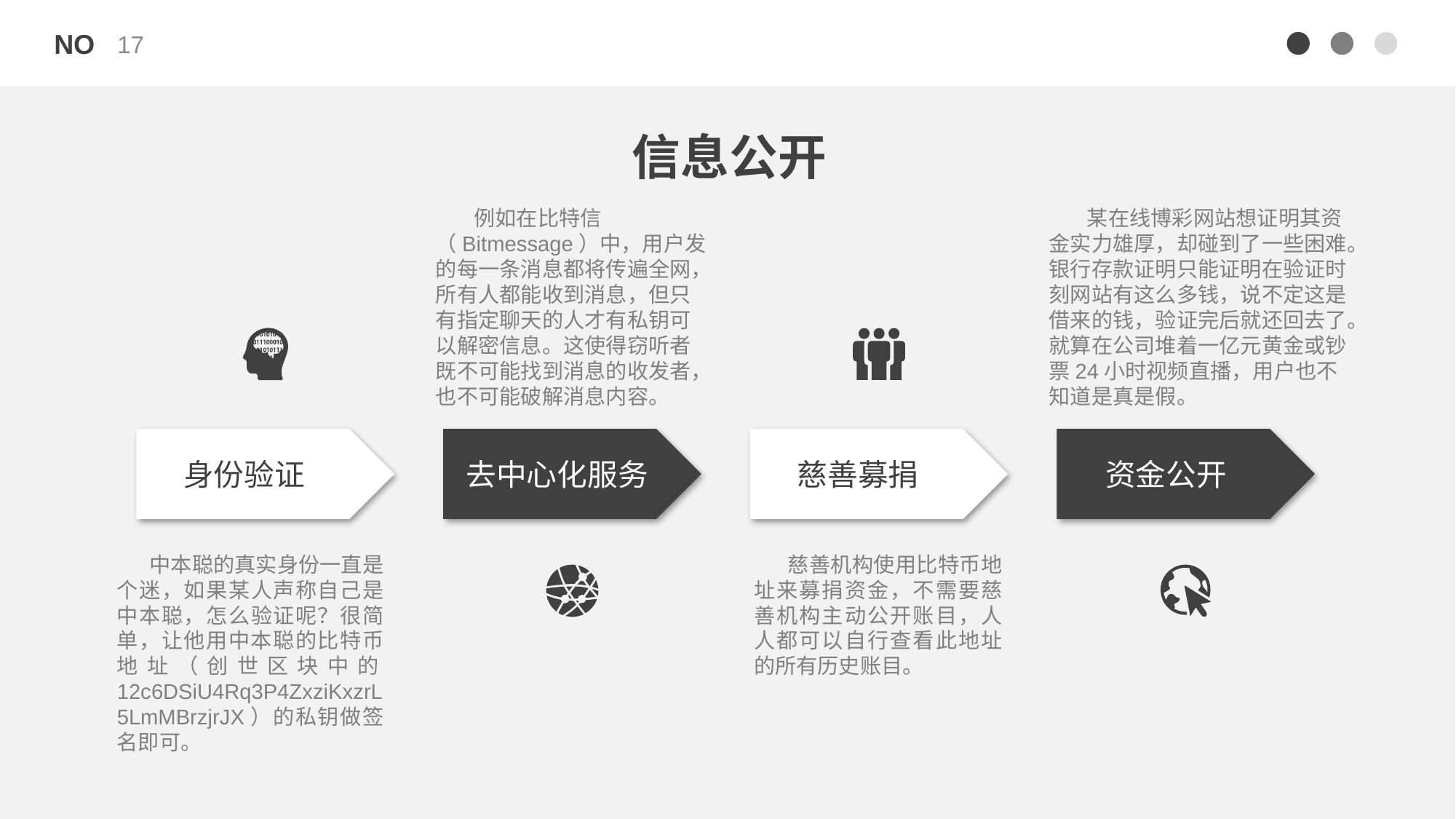

17
信息公开
       例如在比特信（Bitmessage）中，用户发的每一条消息都将传遍全网，所有人都能收到消息，但只有指定聊天的人才有私钥可以解密信息。这使得窃听者既不可能找到消息的收发者，也不可能破解消息内容。
       某在线博彩网站想证明其资金实力雄厚，却碰到了一些困难。银行存款证明只能证明在验证时刻网站有这么多钱，说不定这是借来的钱，验证完后就还回去了。就算在公司堆着一亿元黄金或钞票24小时视频直播，用户也不知道是真是假。

身份验证
去中心化服务
慈善募捐
资金公开
       中本聪的真实身份一直是个迷，如果某人声称自己是中本聪，怎么验证呢？很简单，让他用中本聪的比特币地址（创世区块中的12c6DSiU4Rq3P4ZxziKxzrL5LmMBrzjrJX）的私钥做签名即可。
       慈善机构使用比特币地址来募捐资金，不需要慈善机构主动公开账目，人人都可以自行查看此地址的所有历史账目。